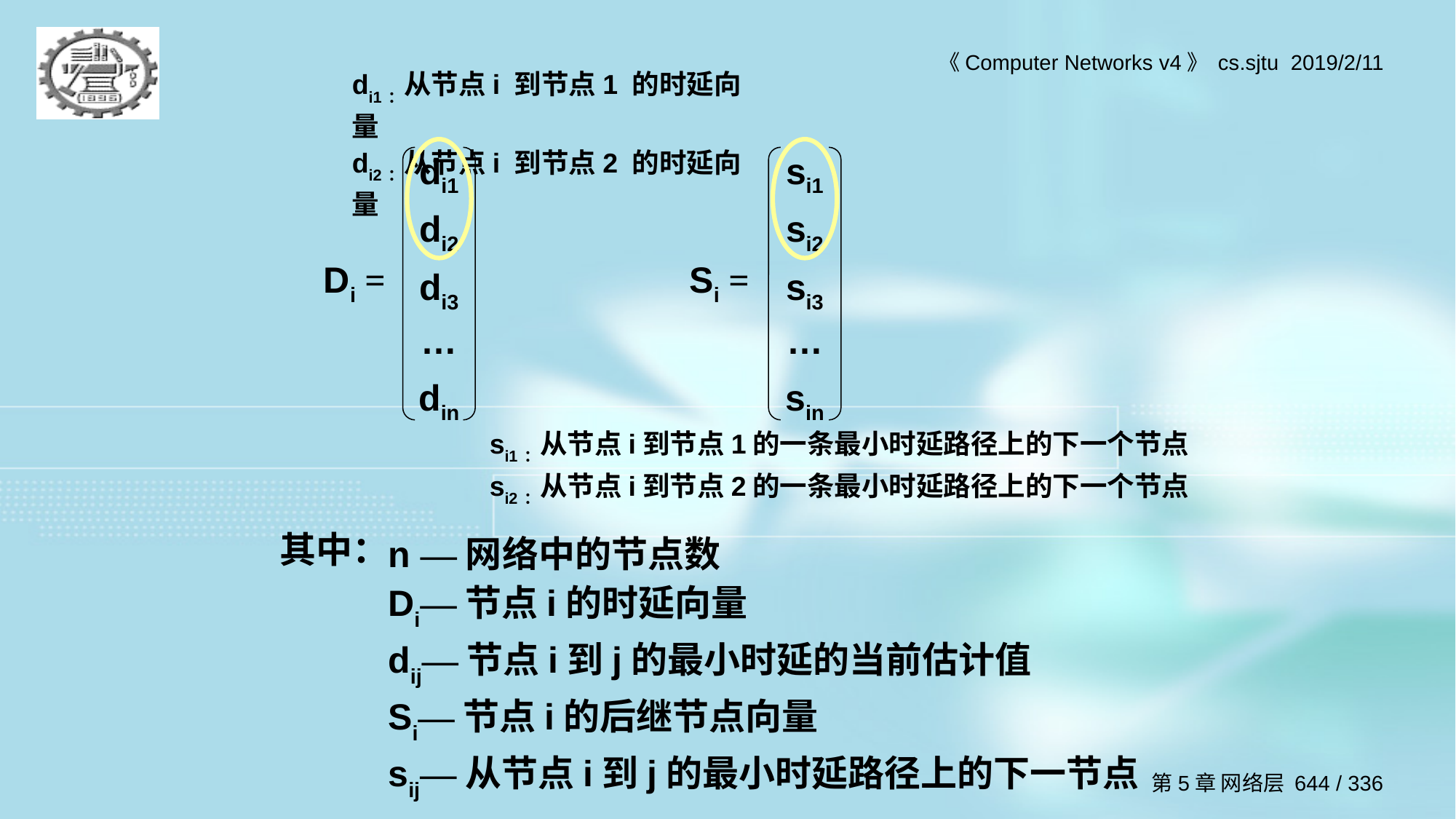

di1：从节点i 到节点1 的时延向量
di2：从节点i 到节点2 的时延向量

di1
di2
di3
…
din
Di =

si1
si2
si3
…
sin
Si =
si1：从节点i到节点1的一条最小时延路径上的下一个节点
si2：从节点i到节点2的一条最小时延路径上的下一个节点
其中：
n —网络中的节点数
Di—节点i的时延向量
dij—节点i到j的最小时延的当前估计值
Si—节点i的后继节点向量
sij—从节点i到j的最小时延路径上的下一节点